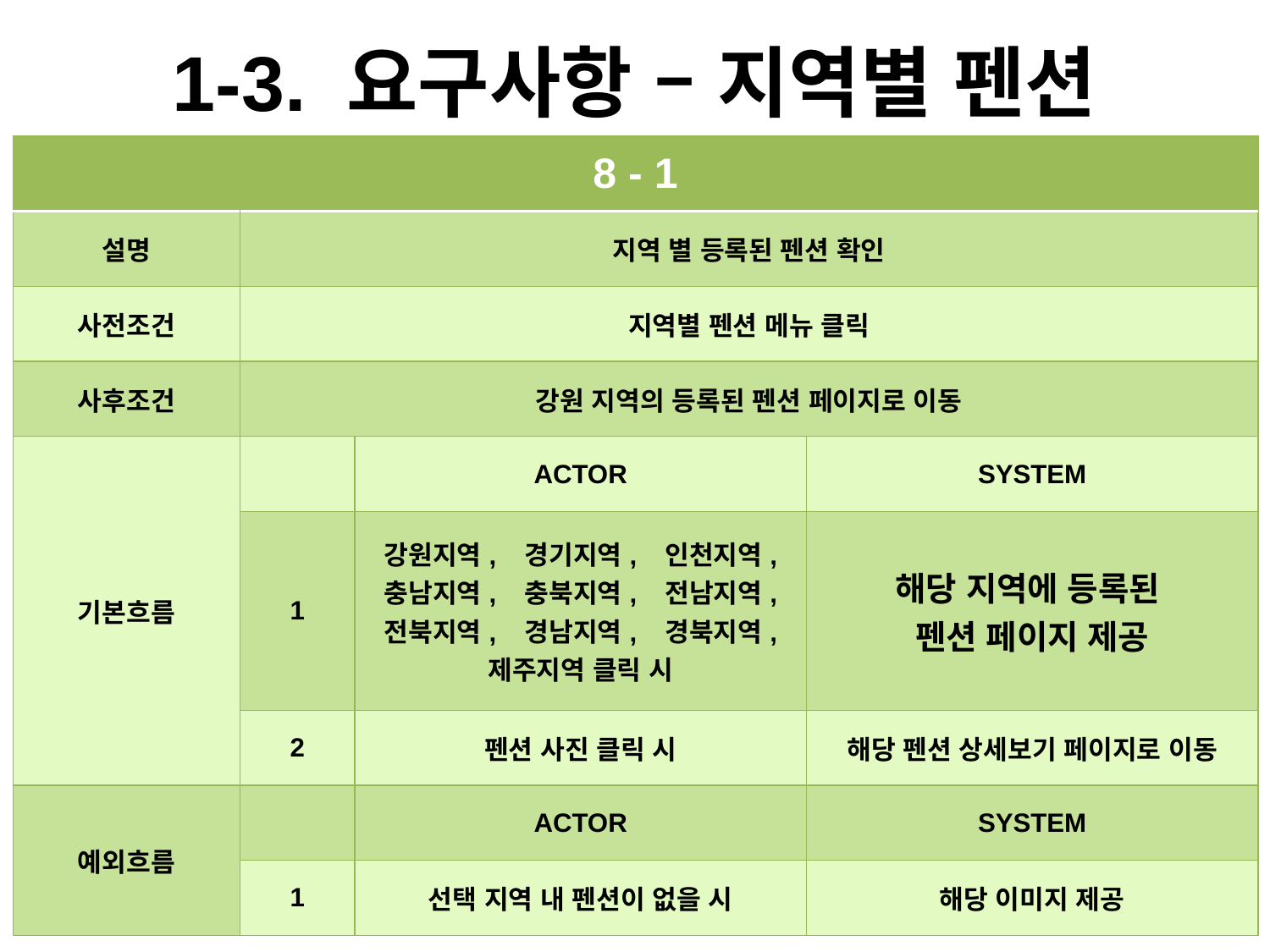

# 1-3. 요구사항 – 지역별 펜션
| 8 - 1 |  |  |  |
| --- | --- | --- | --- |
| 설명 | 지역 별 등록된 펜션 확인 |  |  |
| 사전조건 | 지역별 펜션 메뉴 클릭 |  |  |
| 사후조건 | 강원 지역의 등록된 펜션 페이지로 이동 |  |  |
| 기본흐름 |  | ACTOR | SYSTEM |
|  | 1 | 강원지역, 경기지역, 인천지역, 충남지역, 충북지역, 전남지역, 전북지역, 경남지역, 경북지역, 제주지역 클릭 시 | 해당 지역에 등록된 펜션 페이지 제공 |
|  | 2 | 펜션 사진 클릭 시 | 해당 펜션 상세보기 페이지로 이동 |
| 예외흐름 |  | ACTOR | SYSTEM |
|  | 1 | 선택 지역 내 펜션이 없을 시 | 해당 이미지 제공 |